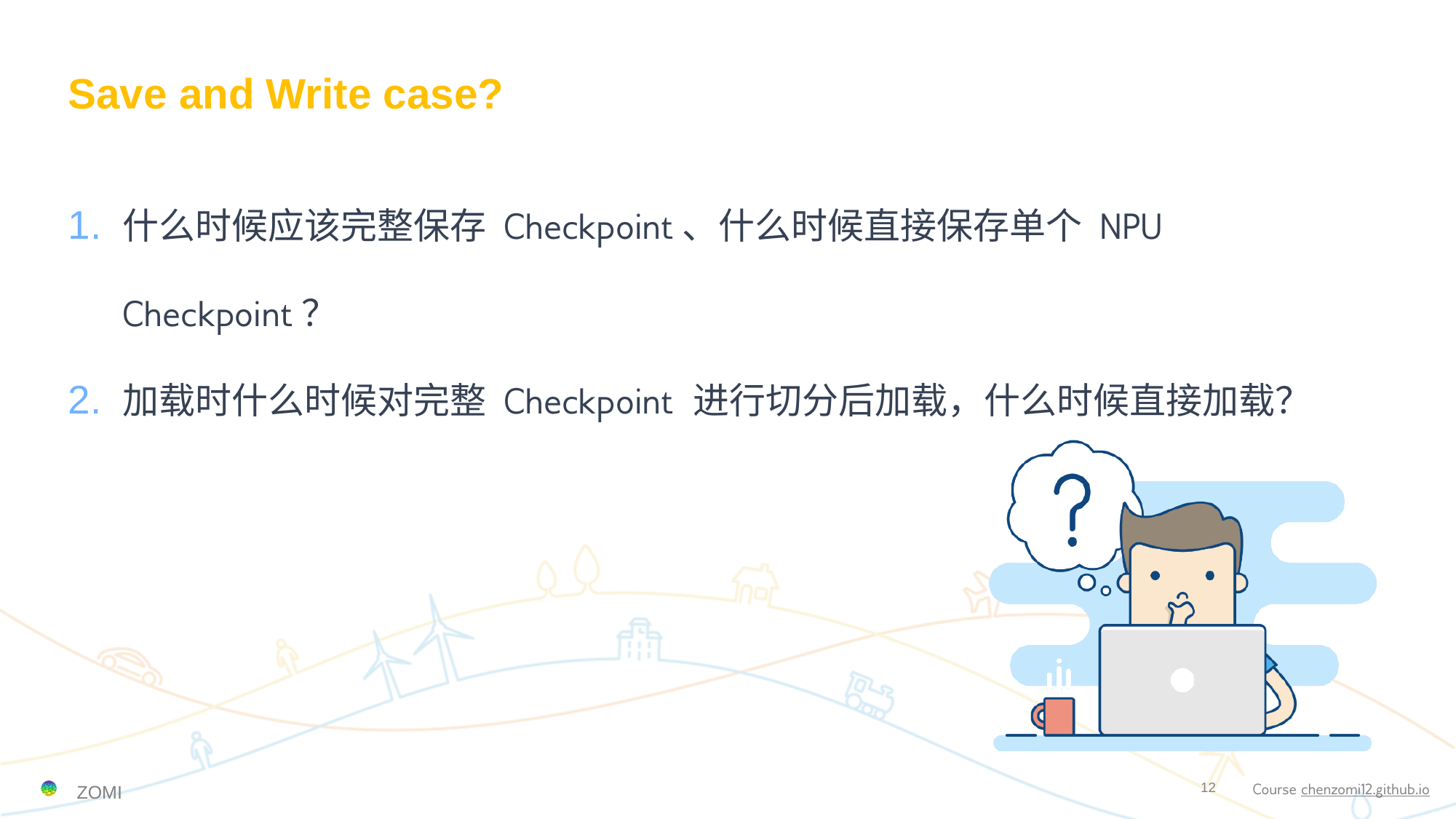

# Save and Write case?
什么时候应该完整保存 Checkpoint、什么时候直接保存单个 NPU Checkpoint？
加载时什么时候对完整 Checkpoint 进行切分后加载，什么时候直接加载？